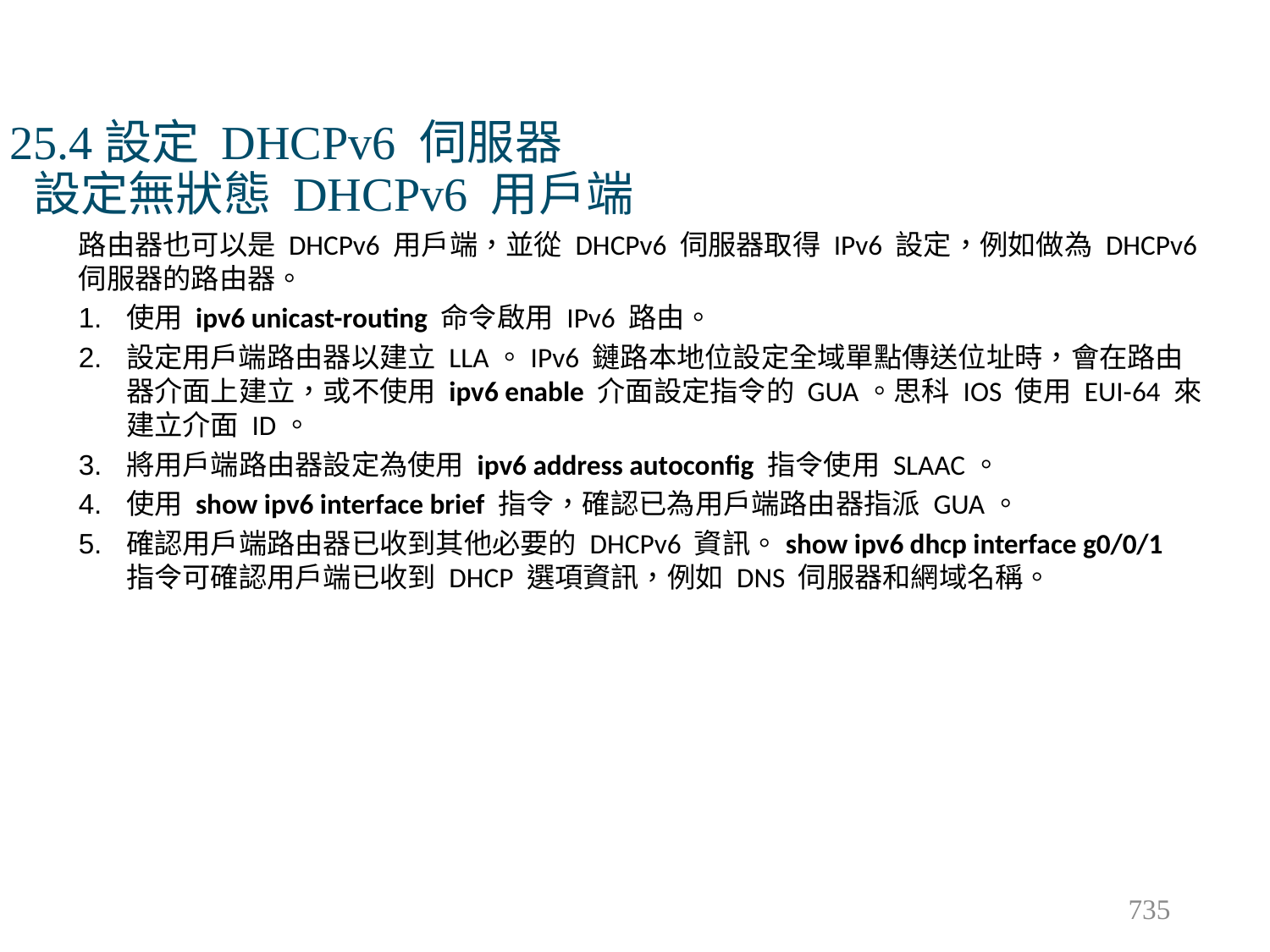

# 25.4設定 DHCPv6 伺服器 設定無狀態 DHCPv6 用戶端
路由器也可以是 DHCPv6 用戶端，並從 DHCPv6 伺服器取得 IPv6 設定，例如做為 DHCPv6 伺服器的路由器。
使用 ipv6 unicast-routing 命令啟用 IPv6 路由。
設定用戶端路由器以建立 LLA。IPv6 鏈路本地位設定全域單點傳送位址時，會在路由器介面上建立，或不使用 ipv6 enable 介面設定指令的 GUA。思科 IOS 使用 EUI-64 來建立介面 ID。
將用戶端路由器設定為使用 ipv6 address autoconfig 指令使用 SLAAC。
使用 show ipv6 interface brief 指令，確認已為用戶端路由器指派 GUA。
確認用戶端路由器已收到其他必要的 DHCPv6 資訊。show ipv6 dhcp interface g0/0/1 指令可確認用戶端已收到 DHCP 選項資訊，例如 DNS 伺服器和網域名稱。
735